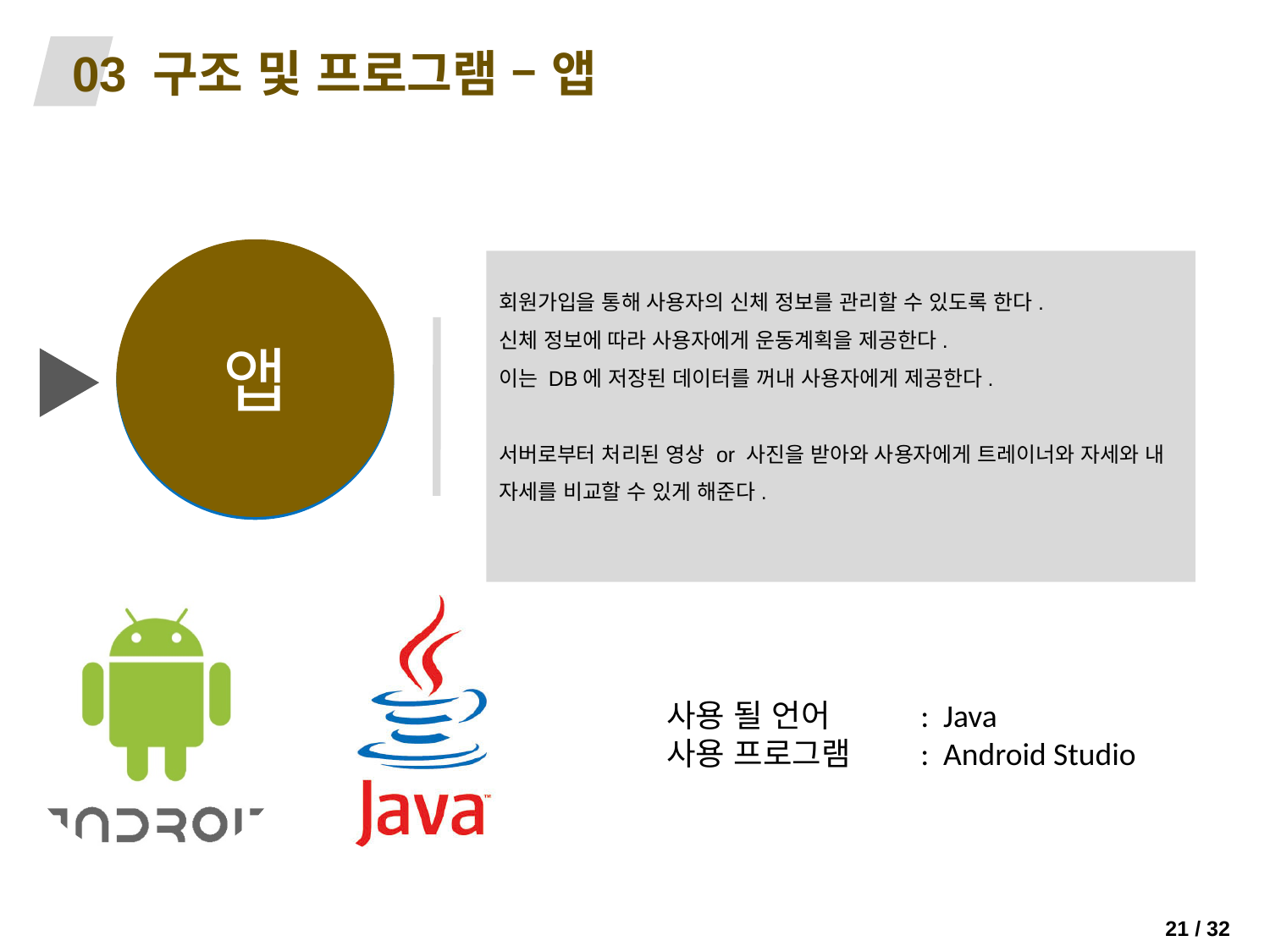

03 구조 및 프로그램 – 앱
앱
서버

회원가입을 통해 사용자의 신체 정보를 관리할 수 있도록 한다.
신체 정보에 따라 사용자에게 운동계획을 제공한다.
이는 DB에 저장된 데이터를 꺼내 사용자에게 제공한다.

서버로부터 처리된 영상 or 사진을 받아와 사용자에게 트레이너와 자세와 내 자세를 비교할 수 있게 해준다.

사용 될 언어	:  Java
사용 프로그램	:  Android Studio
21 / 32